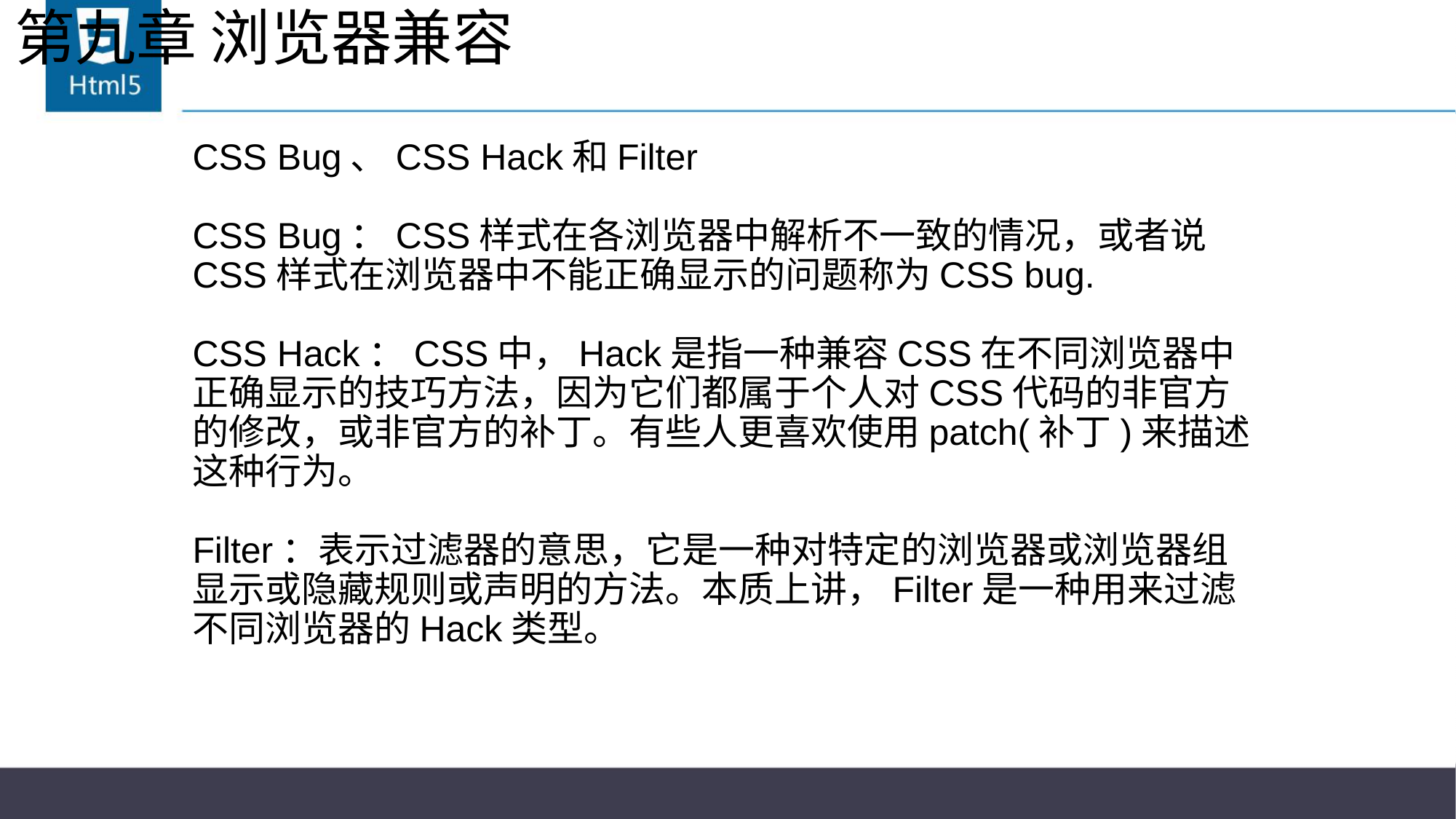

# 第九章 浏览器兼容
CSS Bug、CSS Hack和Filter

CSS Bug：CSS样式在各浏览器中解析不一致的情况，或者说CSS样式在浏览器中不能正确显示的问题称为CSS bug.

CSS Hack：CSS中，Hack是指一种兼容CSS在不同浏览器中正确显示的技巧方法，因为它们都属于个人对CSS代码的非官方的修改，或非官方的补丁。有些人更喜欢使用patch(补丁)来描述这种行为。

Filter：表示过滤器的意思，它是一种对特定的浏览器或浏览器组显示或隐藏规则或声明的方法。本质上讲，Filter是一种用来过滤不同浏览器的Hack类型。